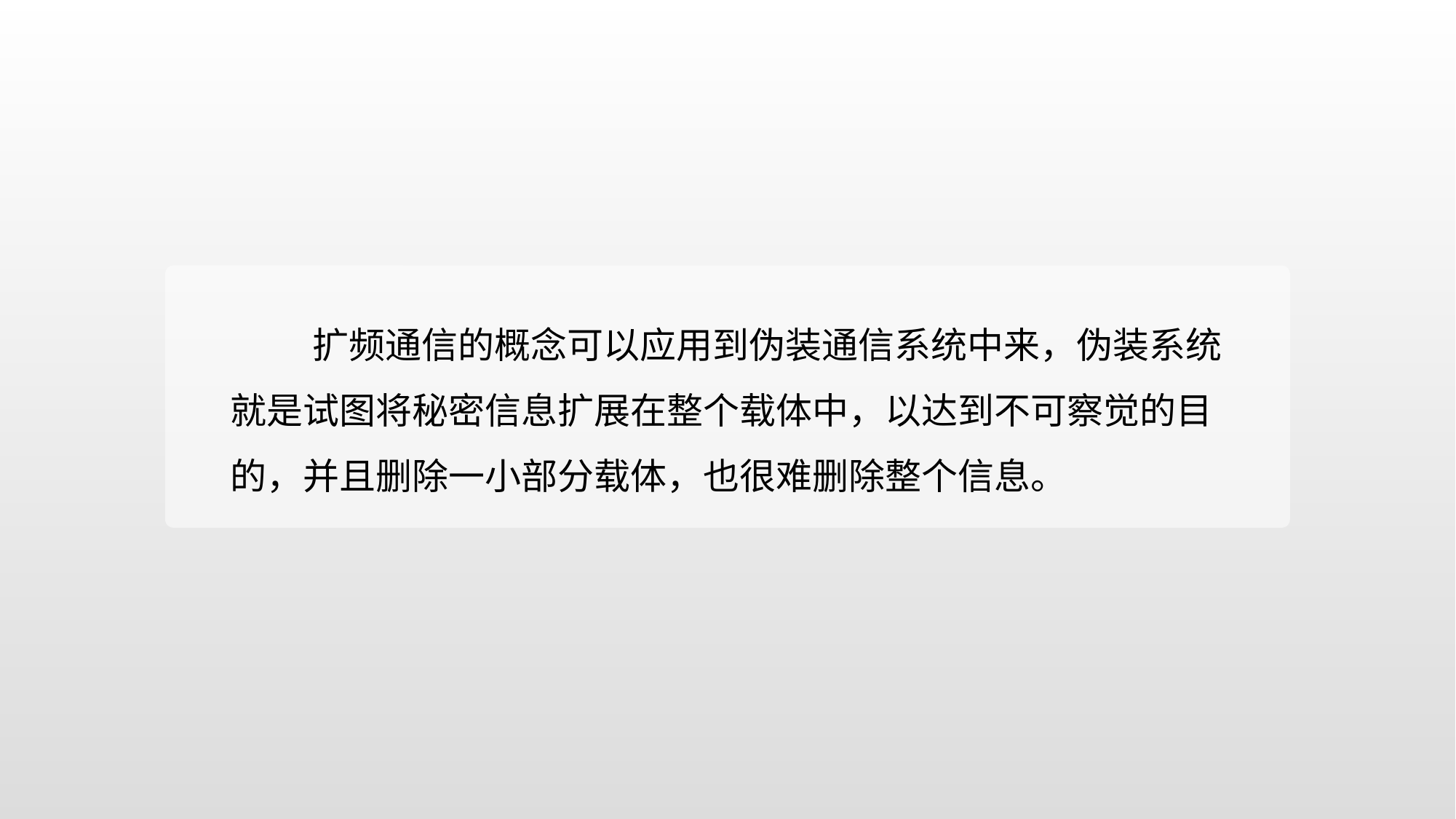

扩频通信的概念可以应用到伪装通信系统中来，伪装系统就是试图将秘密信息扩展在整个载体中，以达到不可察觉的目的，并且删除一小部分载体，也很难删除整个信息。